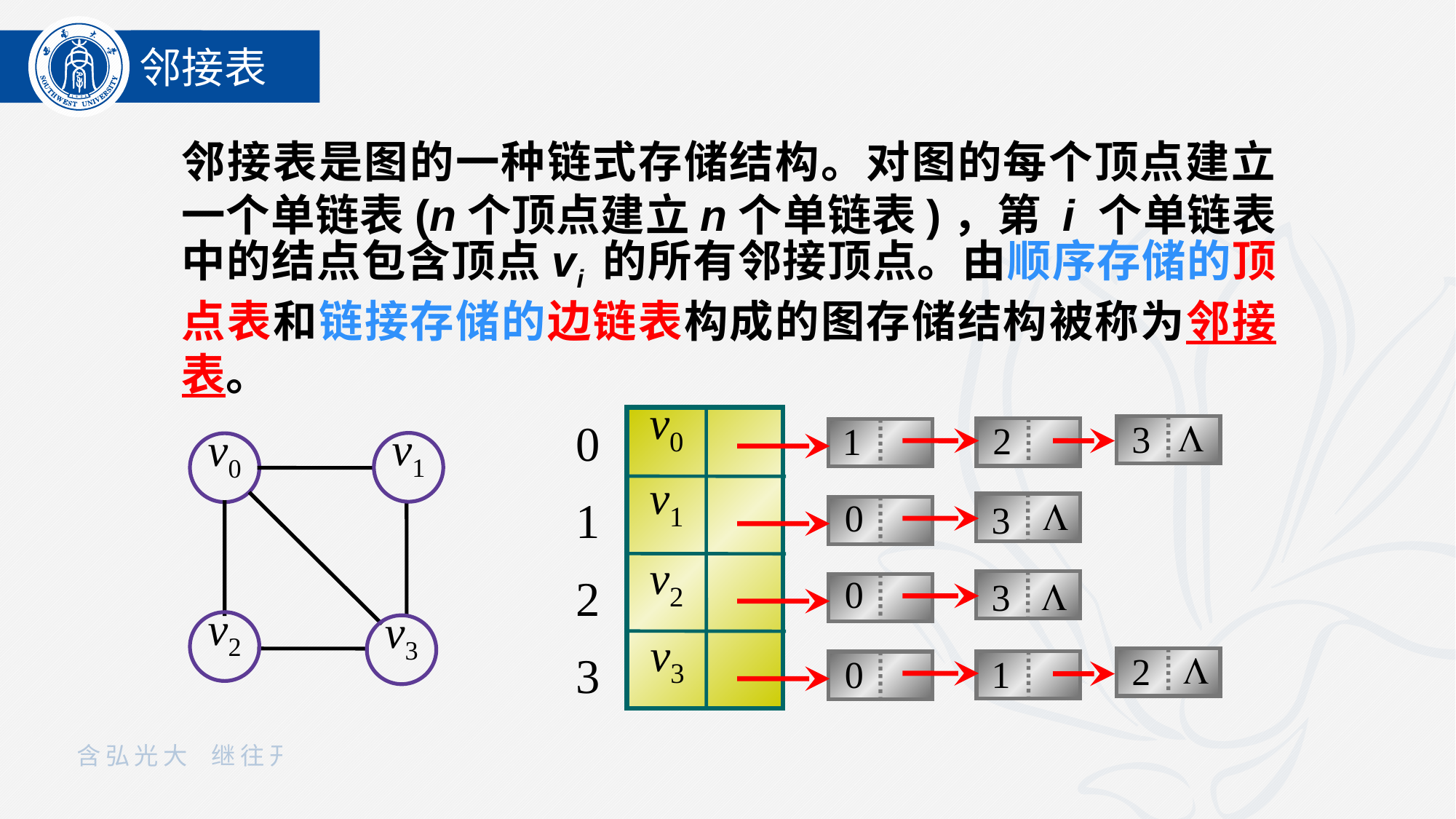

邻接表
邻接表是图的一种链式存储结构。对图的每个顶点建立一个单链表(n个顶点建立n个单链表)，第 i 个单链表中的结点包含顶点vi 的所有邻接顶点。由顺序存储的顶点表和链接存储的边链表构成的图存储结构被称为邻接表。
0

v0
Λ

1

1
v1

2
v2

3
v3

3
2

Λ
0
3

Λ
0
3

Λ
2
0
1

v1
v0

v2
v3